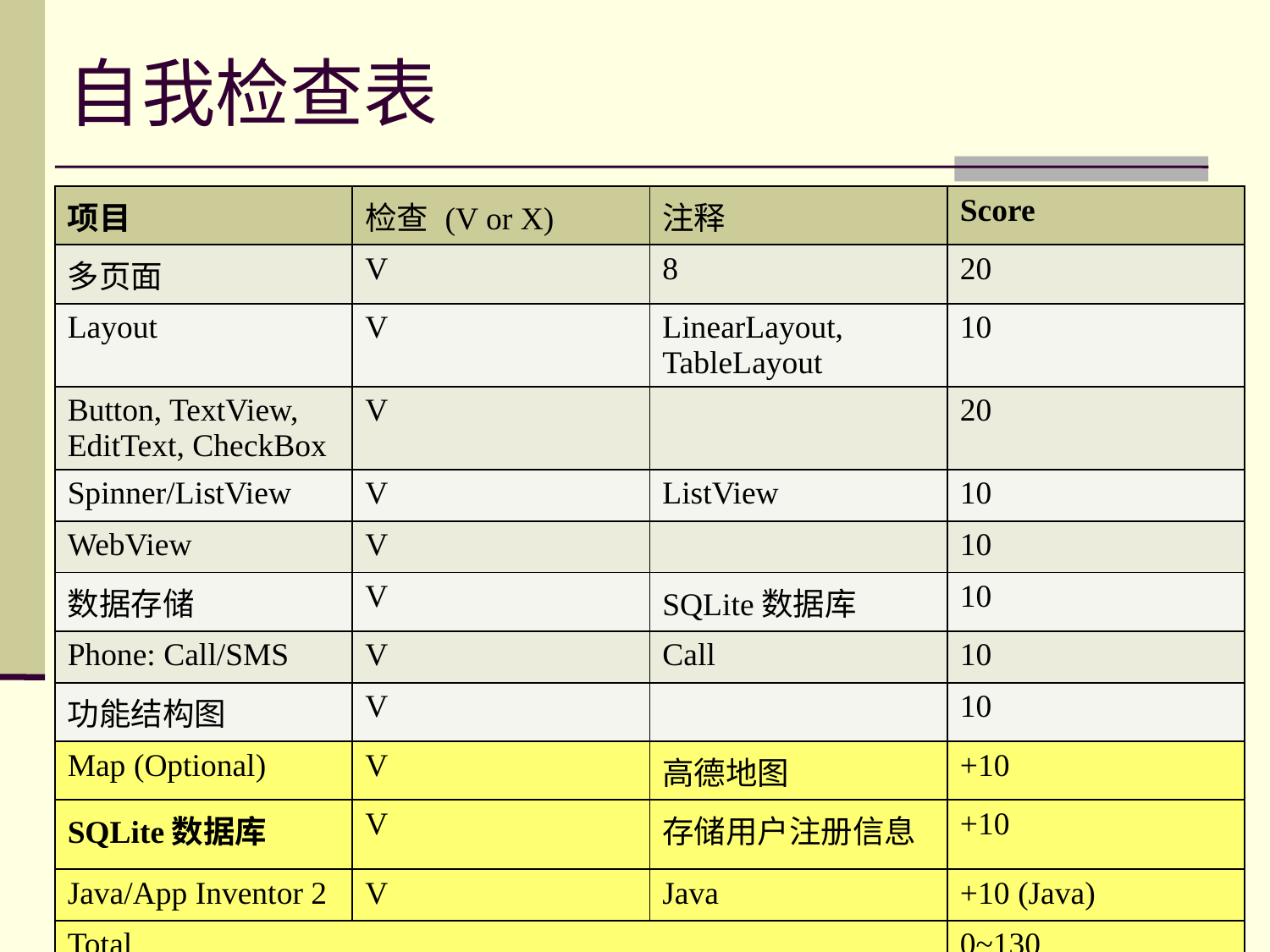

# 自我检查表
| 项目 | 检查 (V or X) | 注释 | Score |
| --- | --- | --- | --- |
| 多页面 | V | 8 | 20 |
| Layout | V | LinearLayout, TableLayout | 10 |
| Button, TextView, EditText, CheckBox | V |  | 20 |
| Spinner/ListView | V | ListView | 10 |
| WebView | V |  | 10 |
| 数据存储 | V | SQLite数据库 | 10 |
| Phone: Call/SMS | V | Call | 10 |
| 功能结构图 | V |  | 10 |
| Map (Optional) | V | 高德地图 | +10 |
| SQLite数据库 | V | 存储用户注册信息 | +10 |
| Java/App Inventor 2 | V | Java | +10 (Java) |
| Total |  |  | 0~130 |